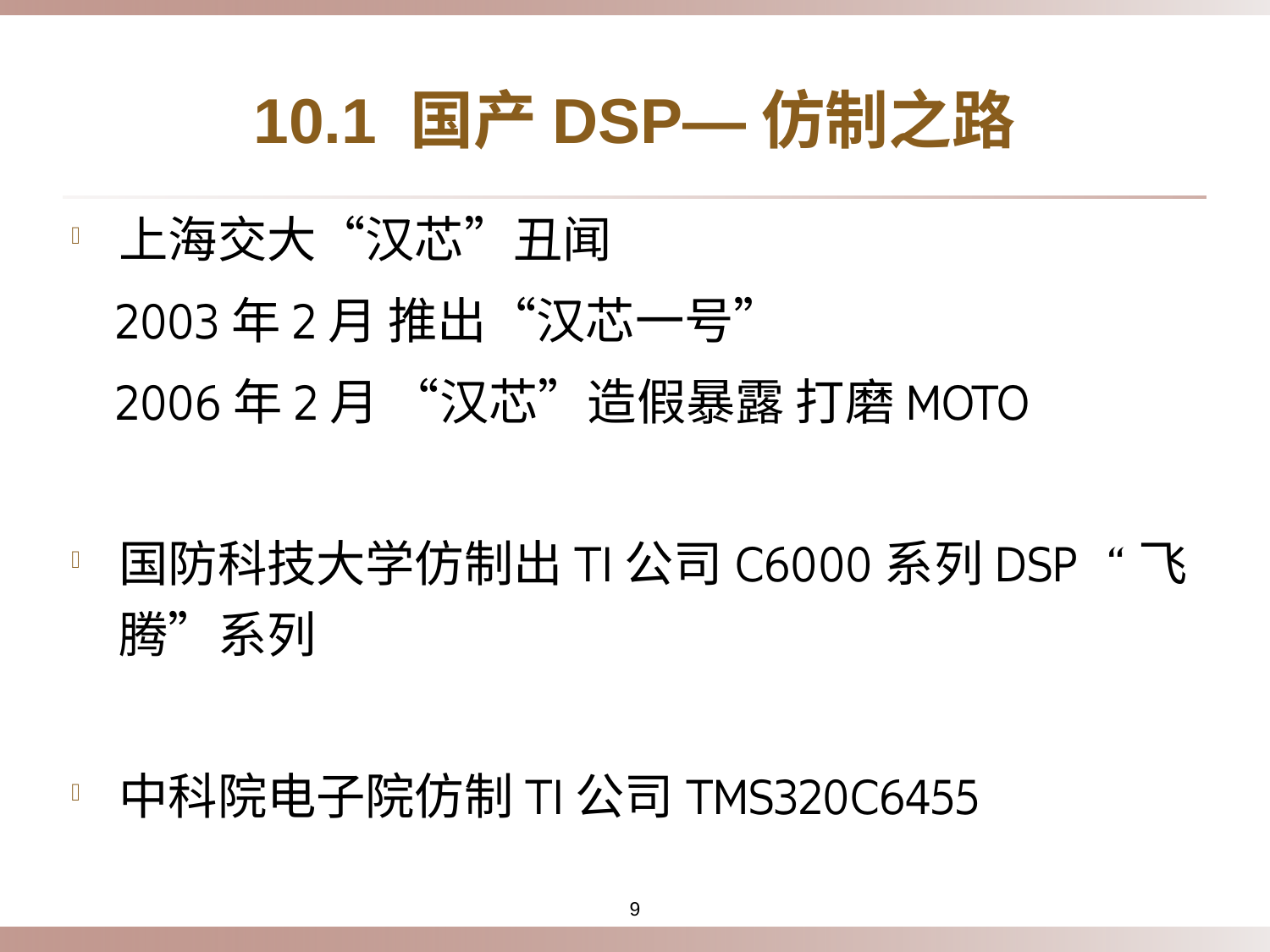

# 10.1 国产DSP—仿制之路
上海交大“汉芯”丑闻
   2003年2月 推出“汉芯一号”
   2006年2月 “汉芯”造假暴露 打磨MOTO

国防科技大学仿制出TI公司C6000系列DSP  “飞腾”系列

中科院电子院仿制TI公司TMS320C6455

9